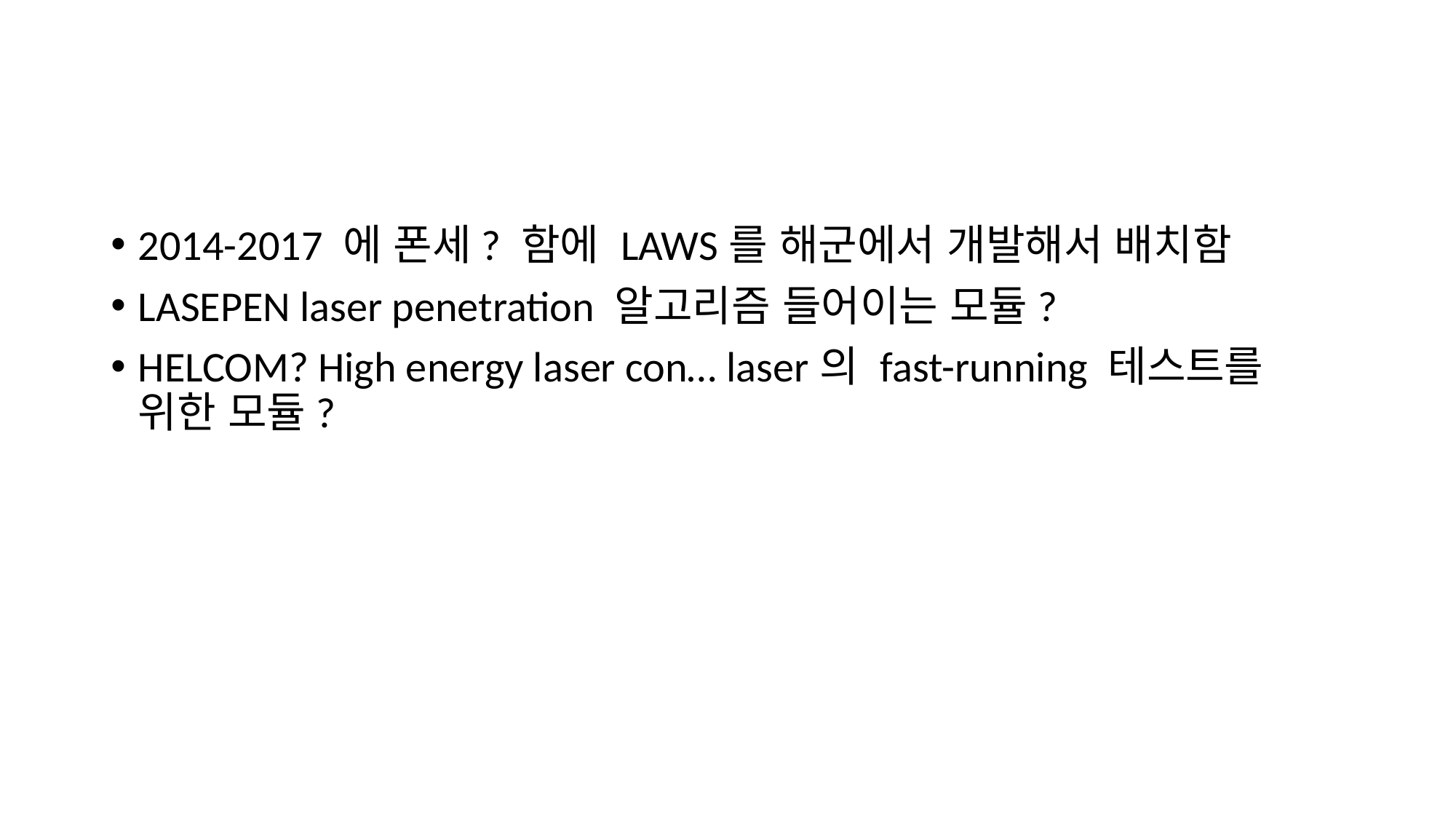

#
2014-2017 에 폰세? 함에 LAWS를 해군에서 개발해서 배치함
LASEPEN laser penetration 알고리즘 들어이는 모듈?
HELCOM? High energy laser con… laser의 fast-running 테스트를 위한 모듈?